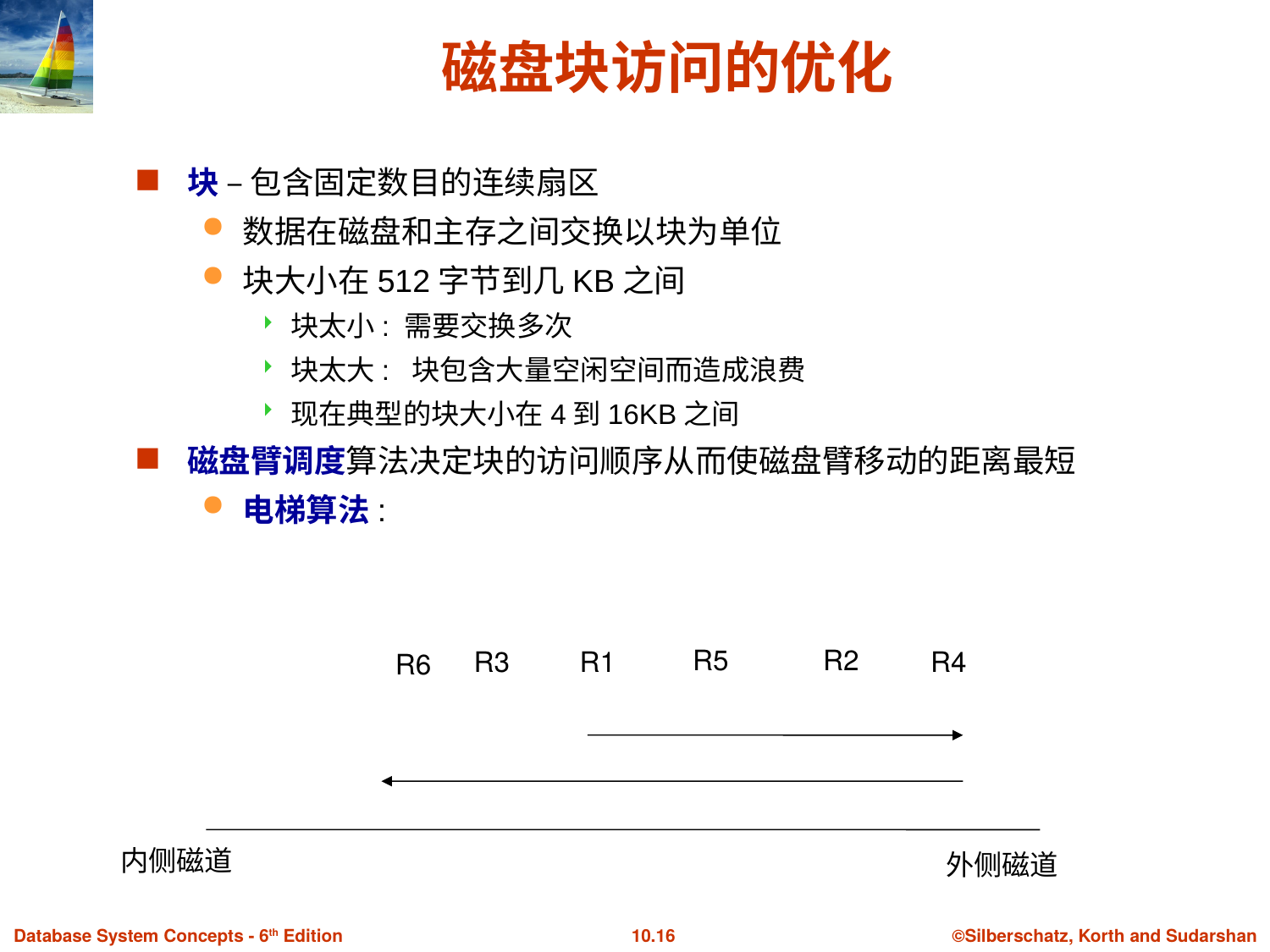

# 磁盘块访问的优化
块 – 包含固定数目的连续扇区
数据在磁盘和主存之间交换以块为单位
块大小在512字节到几KB之间
块太小: 需要交换多次
块太大:  块包含大量空闲空间而造成浪费
现在典型的块大小在4到16KB之间
磁盘臂调度算法决定块的访问顺序从而使磁盘臂移动的距离最短
电梯算法:
R5
R2
R3
R1
R4
R6

内侧磁道
外侧磁道